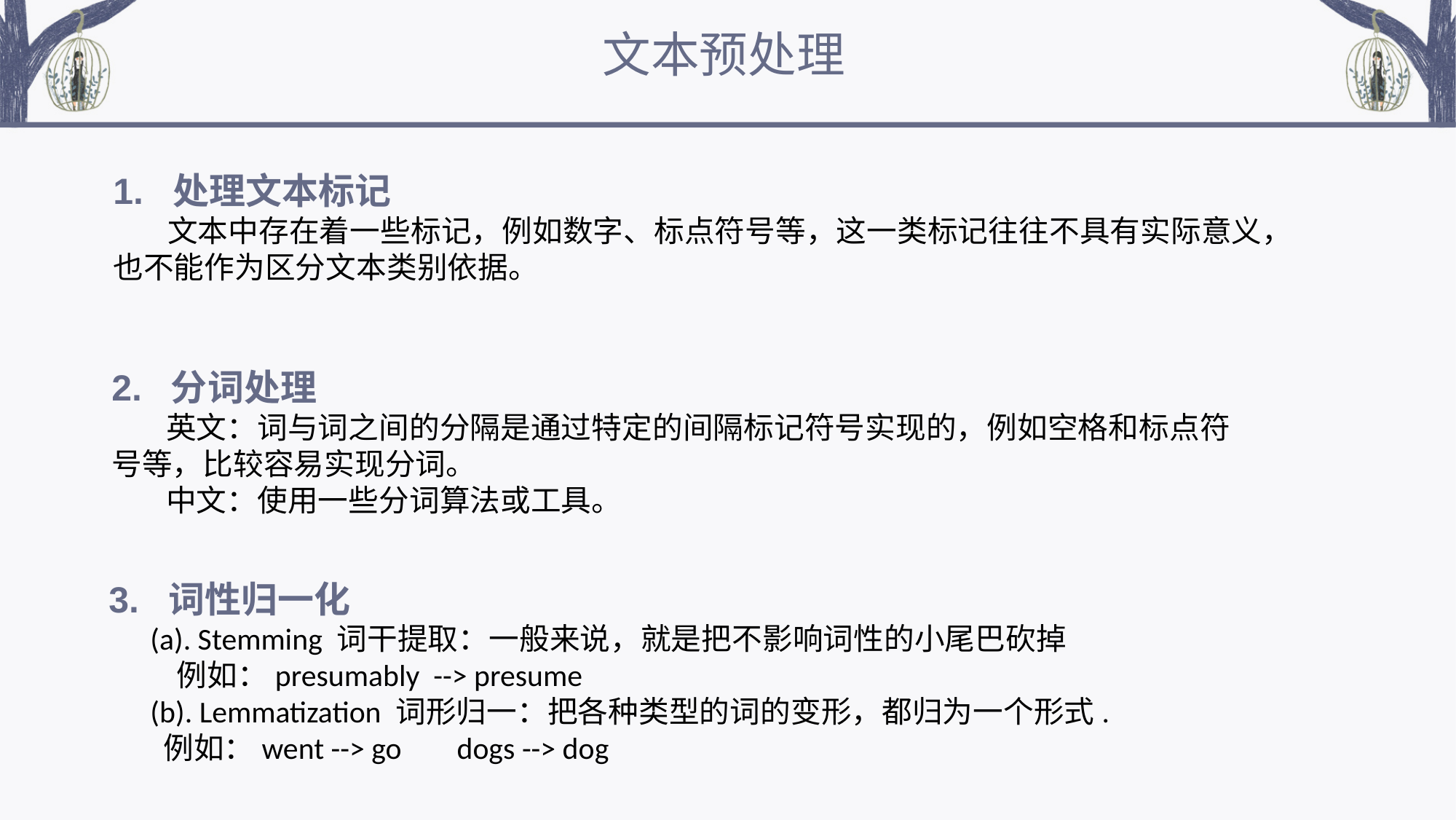

文本预处理

1.  处理文本标记
       文本中存在着一些标记，例如数字、标点符号等，这一类标记往往不具有实际意义，
也不能作为区分文本类别依据。

2.  分词处理
       英文：词与词之间的分隔是通过特定的间隔标记符号实现的，例如空格和标点符号等，比较容易实现分词。
       中文：使用一些分词算法或工具。
3.  词性归一化
      (a). Stemming 词⼲提取：⼀般来说，就是把不影响词性的⼩尾巴砍掉
         例如：presumably  --> presume
      (b). Lemmatization 词形归⼀：把各种类型的词的变形，都归为⼀个形式.
例如：went --> go        dogs --> dog